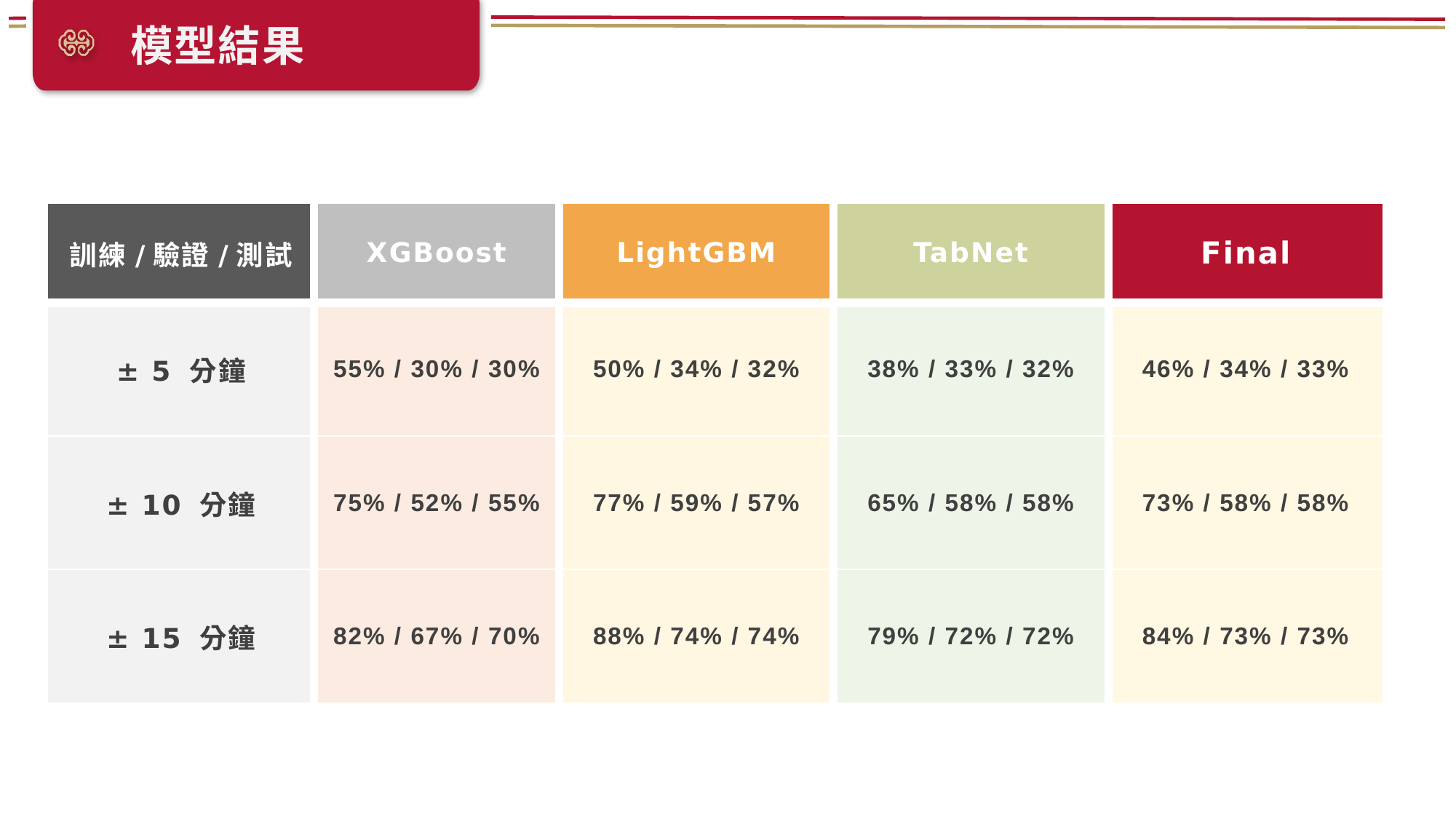

模型結果
| 訓練/驗證/測試 | XGBoost | LightGBM | TabNet | Final |
| --- | --- | --- | --- | --- |
| ± 5 分鐘 | 55% / 30% / 30% | 50% / 34% / 32% | 38% / 33% / 32% | 46% / 34% / 33% |
| ± 10 分鐘 | 75% / 52% / 55% | 77% / 59% / 57% | 65% / 58% / 58% | 73% / 58% / 58% |
| ± 15 分鐘 | 82% / 67% / 70% | 88% / 74% / 74% | 79% / 72% / 72% | 84% / 73% / 73% |